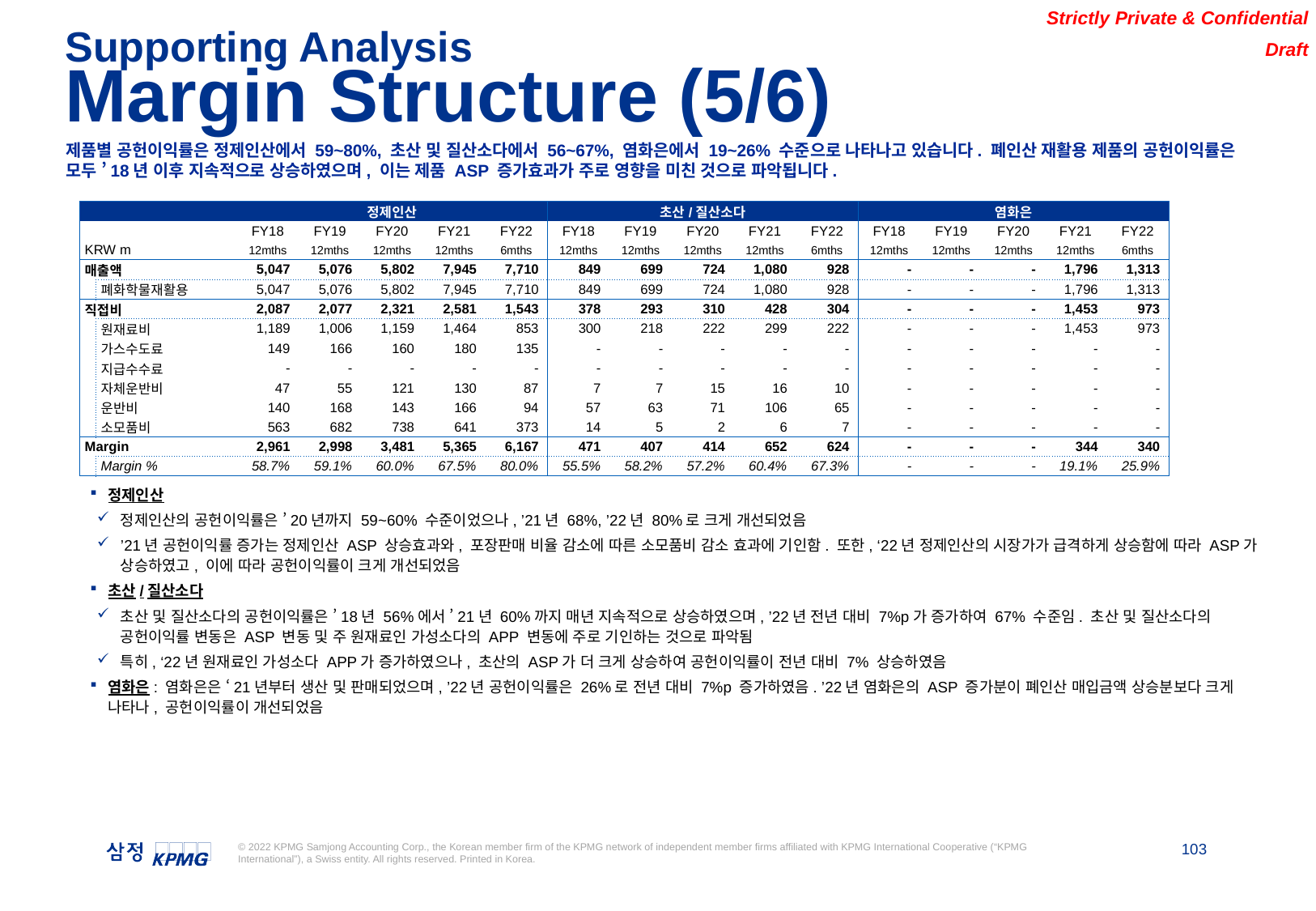

Supporting Analysis
Margin Structure (5/6)
제품별 공헌이익률은 정제인산에서 59~80%, 초산 및 질산소다에서 56~67%, 염화은에서 19~26% 수준으로 나타나고 있습니다. 폐인산 재활용 제품의 공헌이익률은 모두 ’18년 이후 지속적으로 상승하였으며, 이는 제품 ASP 증가효과가 주로 영향을 미친 것으로 파악됩니다.
|  |  |  | 정제인산 |  |  |  |  | 초산/질산소다 |  |  |  |  | 염화은 |  |  |  |  |
| --- | --- | --- | --- | --- | --- | --- | --- | --- | --- | --- | --- | --- | --- | --- | --- | --- | --- |
|  |  |  | FY18 | FY19 | FY20 | FY21 | FY22 | FY18 | FY19 | FY20 | FY21 | FY22 | FY18 | FY19 | FY20 | FY21 | FY22 |
| KRW m |  |  | 12mths | 12mths | 12mths | 12mths | 6mths | 12mths | 12mths | 12mths | 12mths | 6mths | 12mths | 12mths | 12mths | 12mths | 6mths |
| 매출액 |  |  | 5,047 | 5,076 | 5,802 | 7,945 | 7,710 | 849 | 699 | 724 | 1,080 | 928 | - | - | - | 1,796 | 1,313 |
|  | 폐화학물재활용 |  | 5,047 | 5,076 | 5,802 | 7,945 | 7,710 | 849 | 699 | 724 | 1,080 | 928 | - | - | - | 1,796 | 1,313 |
| 직접비 |  |  | 2,087 | 2,077 | 2,321 | 2,581 | 1,543 | 378 | 293 | 310 | 428 | 304 | - | - | - | 1,453 | 973 |
|  | 원재료비 |  | 1,189 | 1,006 | 1,159 | 1,464 | 853 | 300 | 218 | 222 | 299 | 222 | - | - | - | 1,453 | 973 |
|  | 가스수도료 |  | 149 | 166 | 160 | 180 | 135 | - | - | - | - | - | - | - | - | - | - |
|  | 지급수수료 |  | - | - | - | - | - | - | - | - | - | - | - | - | - | - | - |
|  | 자체운반비 |  | 47 | 55 | 121 | 130 | 87 | 7 | 7 | 15 | 16 | 10 | - | - | - | - | - |
|  | 운반비 |  | 140 | 168 | 143 | 166 | 94 | 57 | 63 | 71 | 106 | 65 | - | - | - | - | - |
|  | 소모품비 |  | 563 | 682 | 738 | 641 | 373 | 14 | 5 | 2 | 6 | 7 | - | - | - | - | - |
| Margin |  |  | 2,961 | 2,998 | 3,481 | 5,365 | 6,167 | 471 | 407 | 414 | 652 | 624 | - | - | - | 344 | 340 |
|  | Margin % |  | 58.7% | 59.1% | 60.0% | 67.5% | 80.0% | 55.5% | 58.2% | 57.2% | 60.4% | 67.3% | - | - | - | 19.1% | 25.9% |
정제인산
정제인산의 공헌이익률은 ’20년까지 59~60% 수준이었으나, ’21년 68%, ’22년 80%로 크게 개선되었음
’21년 공헌이익률 증가는 정제인산 ASP 상승효과와, 포장판매 비율 감소에 따른 소모품비 감소 효과에 기인함. 또한, ‘22년 정제인산의 시장가가 급격하게 상승함에 따라 ASP가 상승하였고, 이에 따라 공헌이익률이 크게 개선되었음
초산/질산소다
초산 및 질산소다의 공헌이익률은 ’18년 56%에서 ’21년 60%까지 매년 지속적으로 상승하였으며, ’22년 전년 대비 7%p가 증가하여 67% 수준임. 초산 및 질산소다의 공헌이익률 변동은 ASP 변동 및 주 원재료인 가성소다의 APP 변동에 주로 기인하는 것으로 파악됨
특히, ‘22년 원재료인 가성소다 APP가 증가하였으나, 초산의 ASP가 더 크게 상승하여 공헌이익률이 전년 대비 7% 상승하였음
염화은: 염화은은 ‘21년부터 생산 및 판매되었으며, ’22년 공헌이익률은 26%로 전년 대비 7%p 증가하였음. ’22년 염화은의 ASP 증가분이 폐인산 매입금액 상승분보다 크게 나타나, 공헌이익률이 개선되었음